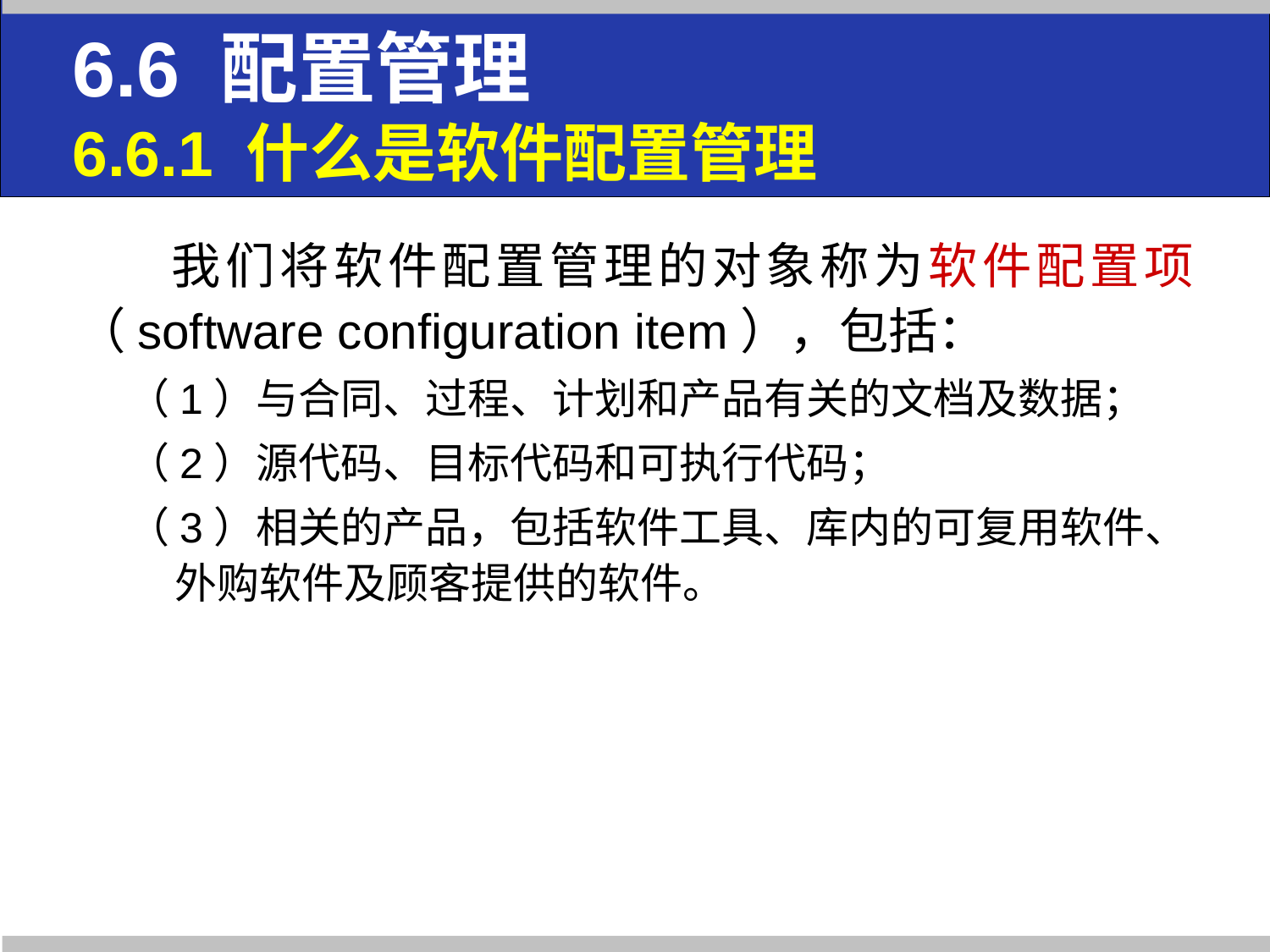

6.6 配置管理
6.6.1 什么是软件配置管理
     我们将软件配置管理的对象称为软件配置项（software configuration item），包括：
（1）与合同、过程、计划和产品有关的文档及数据；
（2）源代码、目标代码和可执行代码；
（3）相关的产品，包括软件工具、库内的可复用软件、外购软件及顾客提供的软件。

815